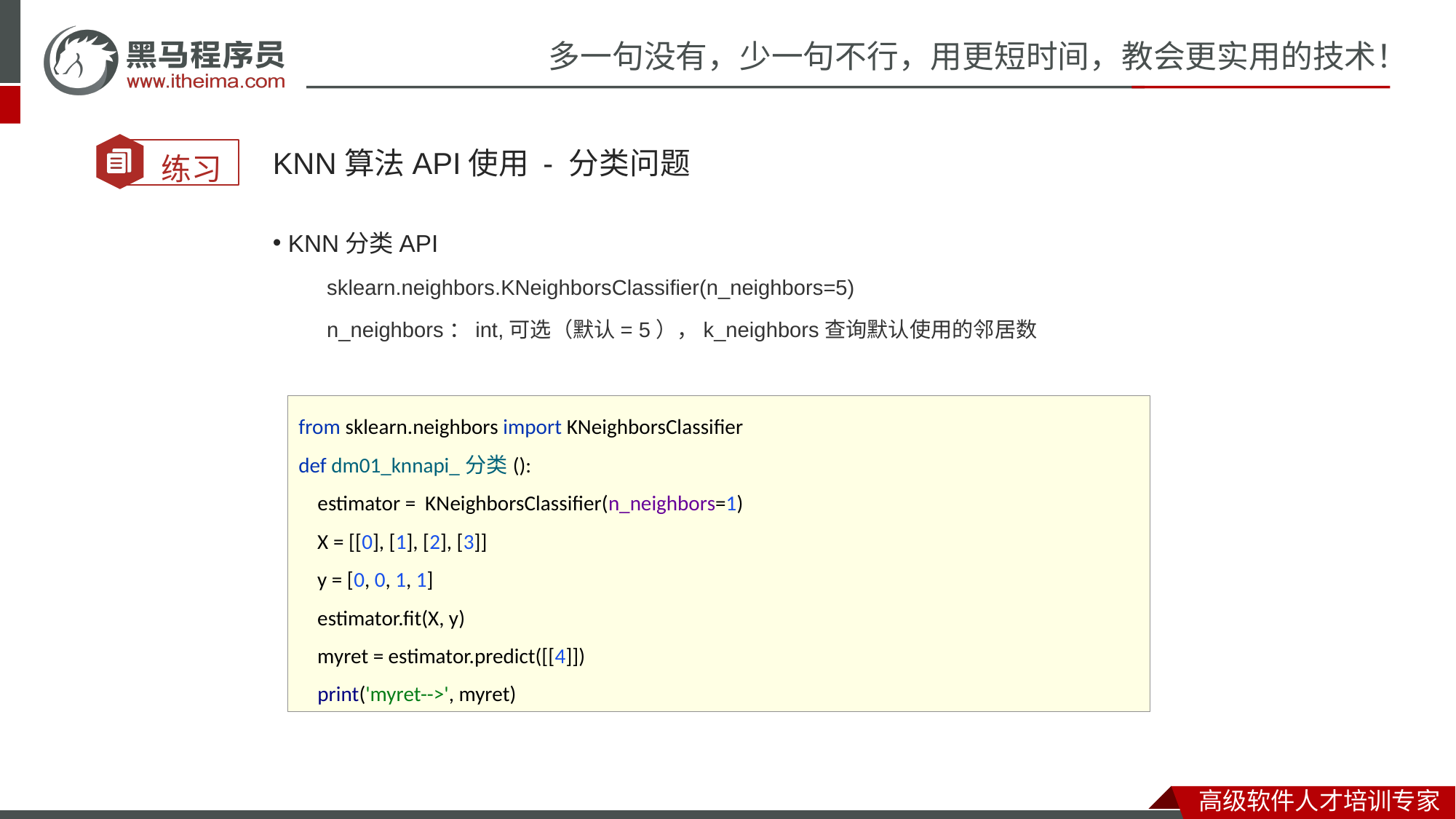

KNN算法API使用 - 分类问题
 KNN分类API
         sklearn.neighbors.KNeighborsClassifier(n_neighbors=5)
         n_neighbors：int,可选（默认= 5），k_neighbors查询默认使用的邻居数
from sklearn.neighbors import KNeighborsClassifier
def dm01_knnapi_分类():
    estimator =  KNeighborsClassifier(n_neighbors=1)
    X = [[0], [1], [2], [3]]
    y = [0, 0, 1, 1]
    estimator.fit(X, y)
    myret = estimator.predict([[4]])
    print('myret-->', myret)